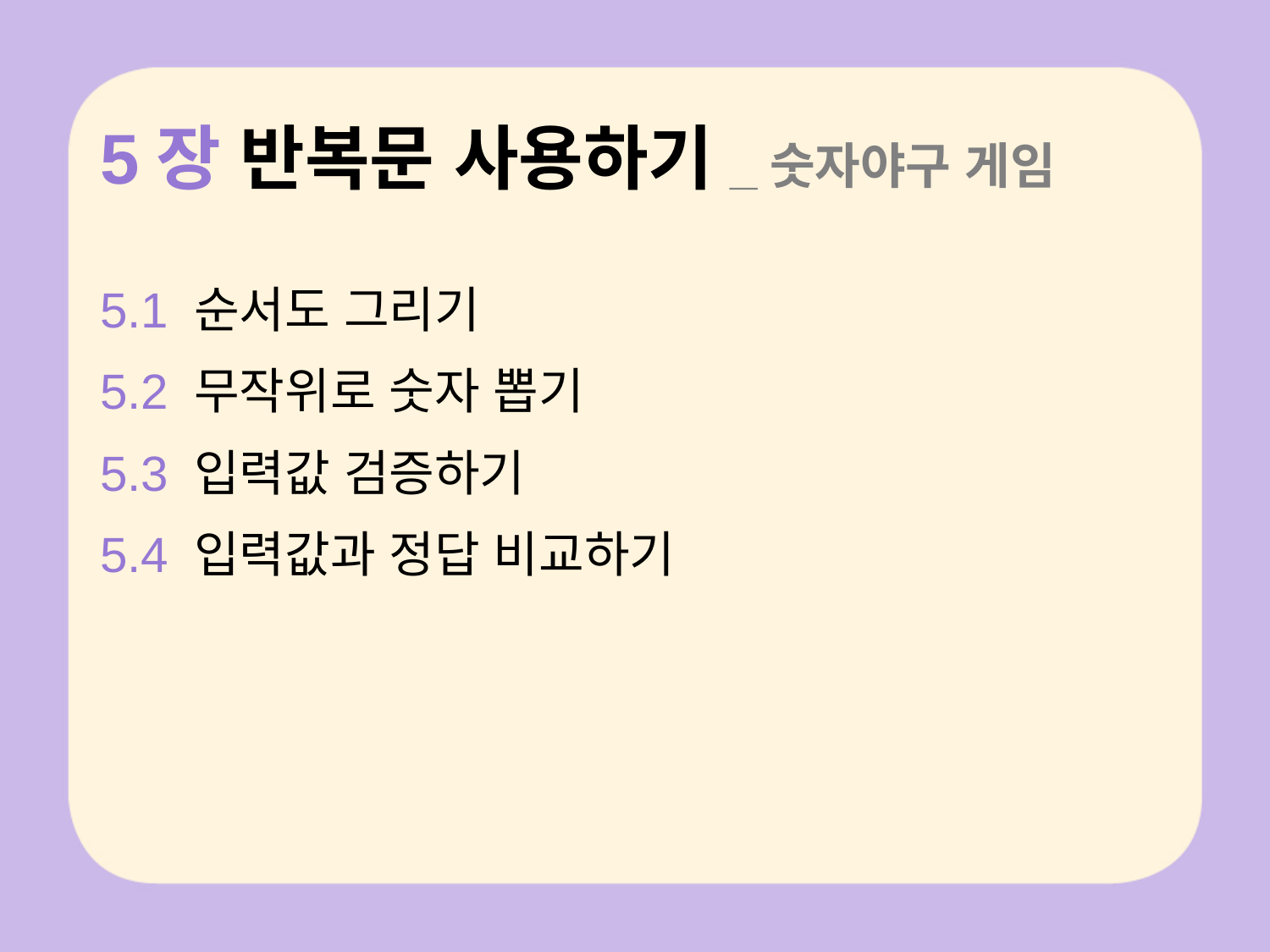

# 5장 반복문 사용하기_숫자야구 게임
5.1 순서도 그리기
5.2 무작위로 숫자 뽑기
5.3 입력값 검증하기
5.4 입력값과 정답 비교하기